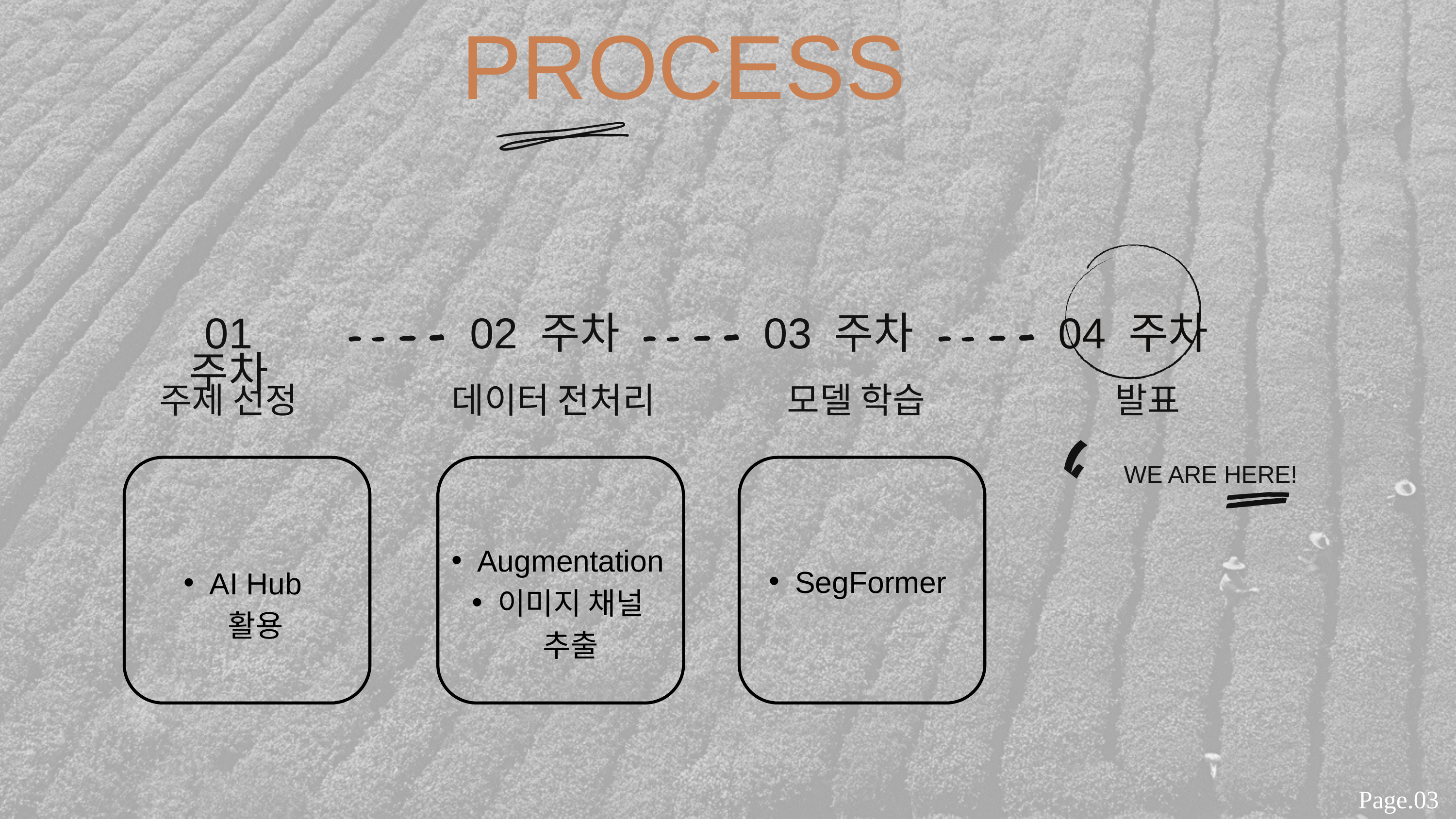

PROCESS

01 주차
02 주차
03 주차
04 주차

주제 선정
데이터 전처리
모델 학습
발표

WE ARE HERE!

Augmentation
이미지 채널 추출
SegFormer
AI Hub 활용
Page.03